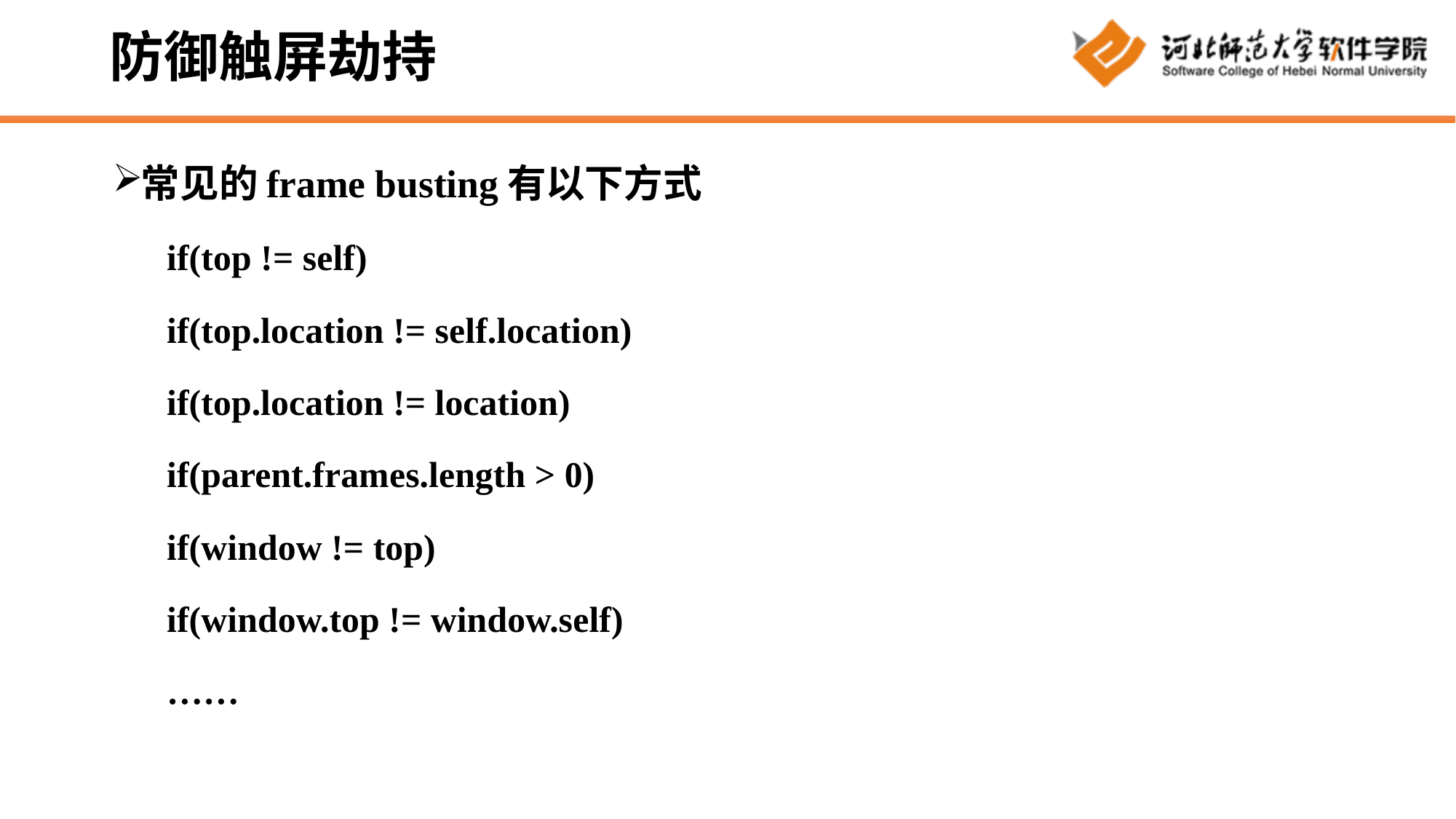

# 防御触屏劫持
常见的frame busting有以下方式
if(top != self)
if(top.location != self.location)
if(top.location != location)
if(parent.frames.length > 0)
if(window != top)
if(window.top != window.self)
……